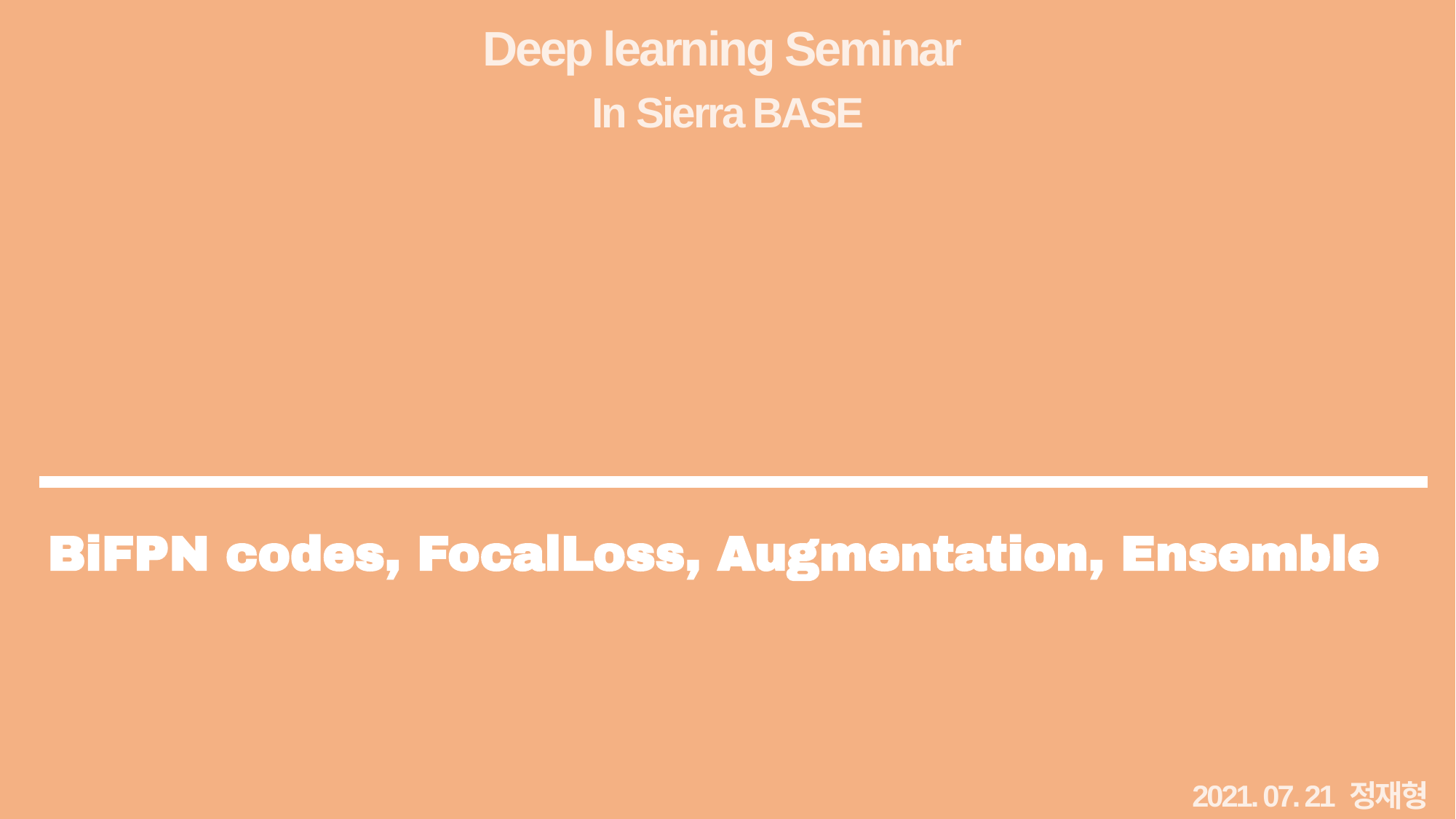

Deep learning Seminar
In Sierra BASE
RPN(loss),
BACKbone: resnet50,
Loss 수렴하게
fasterRCNN 내용추가
BiFPN codes, FocalLoss, Augmentation, Ensemble
2021. 07. 21 정재형